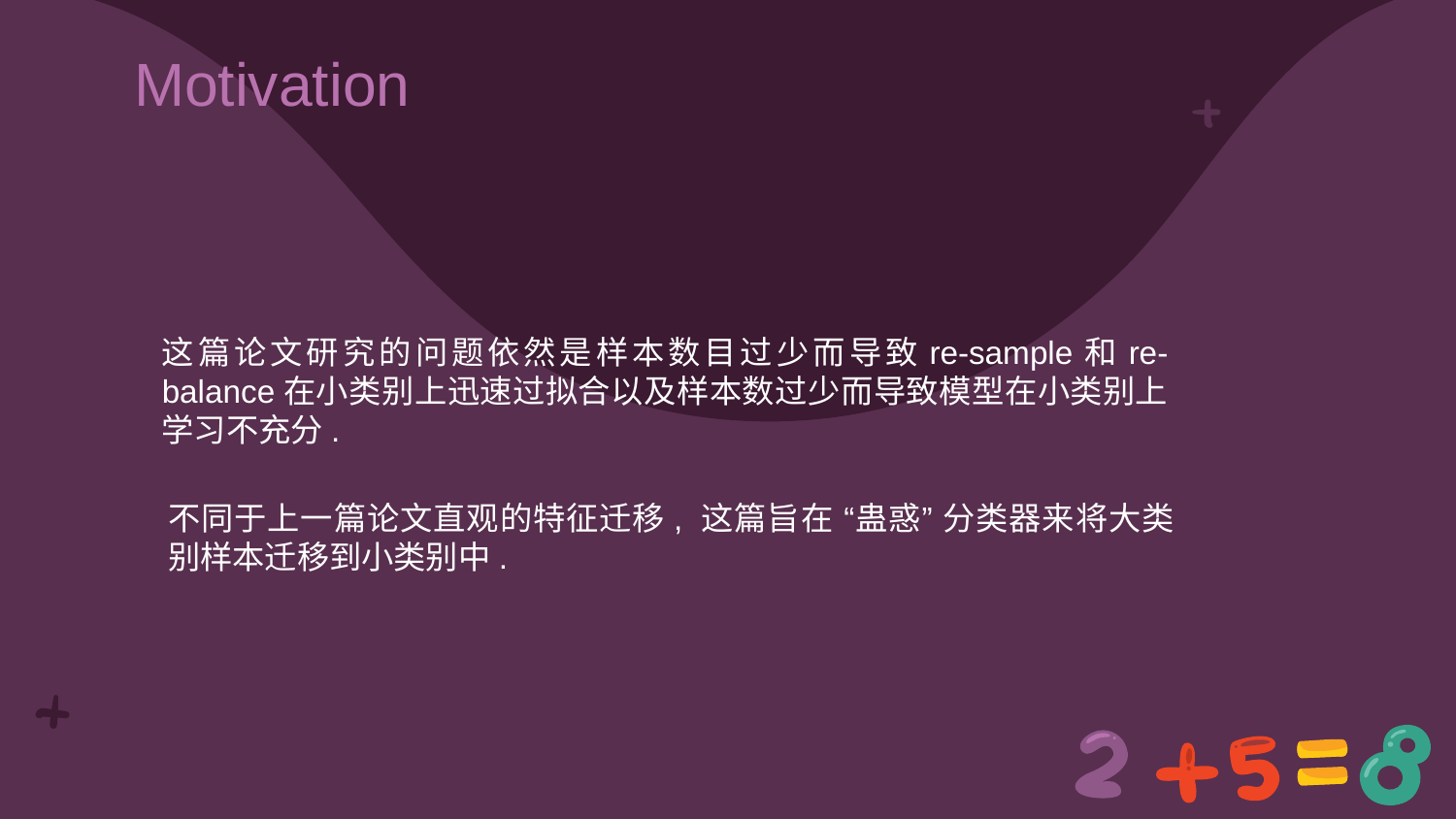

# Motivation
这篇论文研究的问题依然是样本数目过少而导致re-sample和re-balance在小类别上迅速过拟合以及样本数过少而导致模型在小类别上学习不充分.
不同于上一篇论文直观的特征迁移, 这篇旨在 “蛊惑” 分类器来将大类别样本迁移到小类别中.